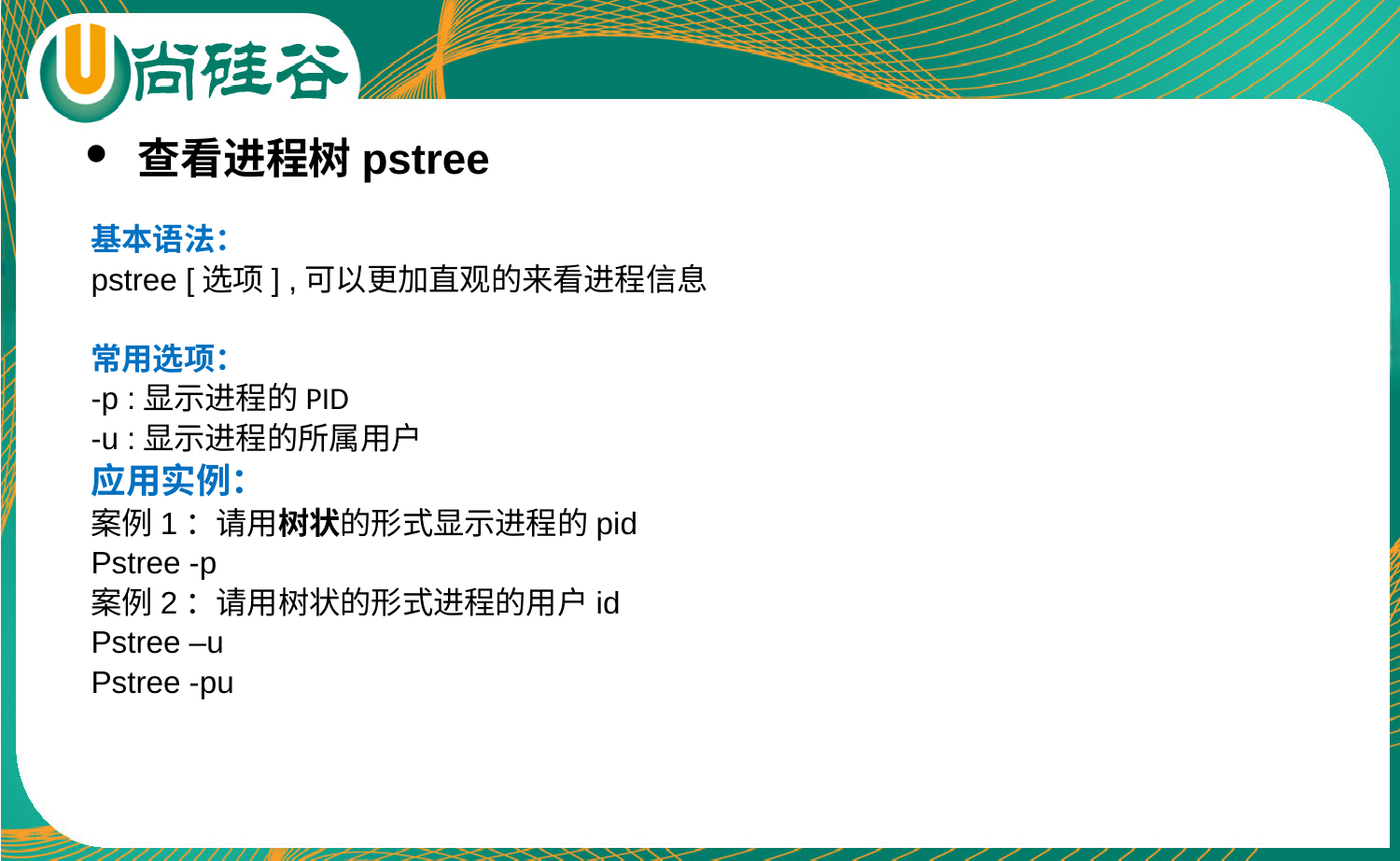

查看进程树pstree
基本语法：
pstree [选项] ,可以更加直观的来看进程信息

常用选项：
-p :显示进程的PID
-u :显示进程的所属用户
应用实例：
案例1：请用树状的形式显示进程的pid
Pstree -p
案例2：请用树状的形式进程的用户id
Pstree –u
Pstree -pu